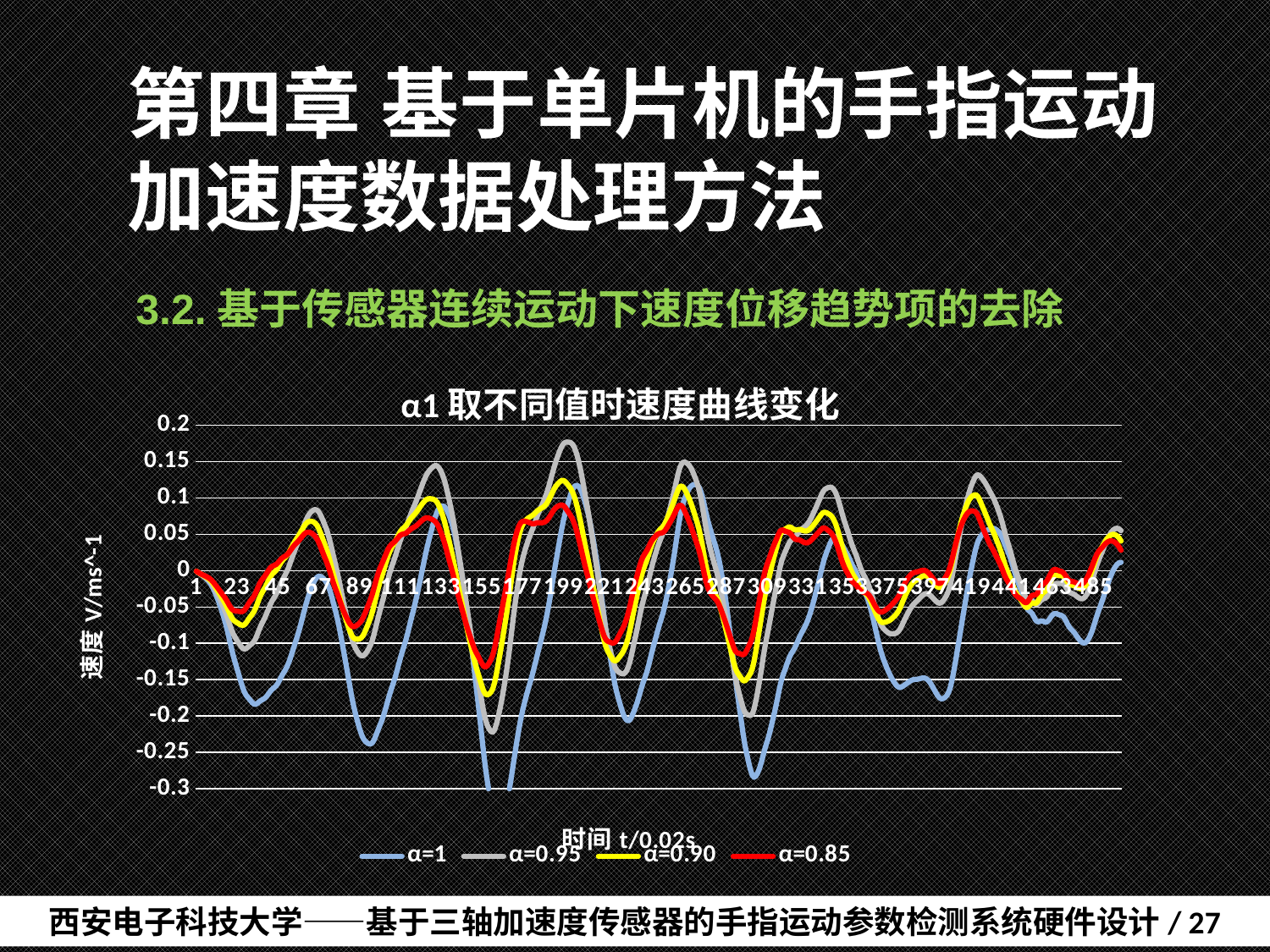

# 第四章	基于单片机的手指运动加速度数据处理方法
3.2.基于传感器连续运动下速度位移趋势项的去除

### Chart: α1取不同值时速度曲线变化

| Category | α=1 | α=0.95 | α=0.90 | α=0.85 |
|---|---|---|---|---|
西安电子科技大学——基于三轴加速度传感器的手指运动参数检测系统硬件设计/ 27